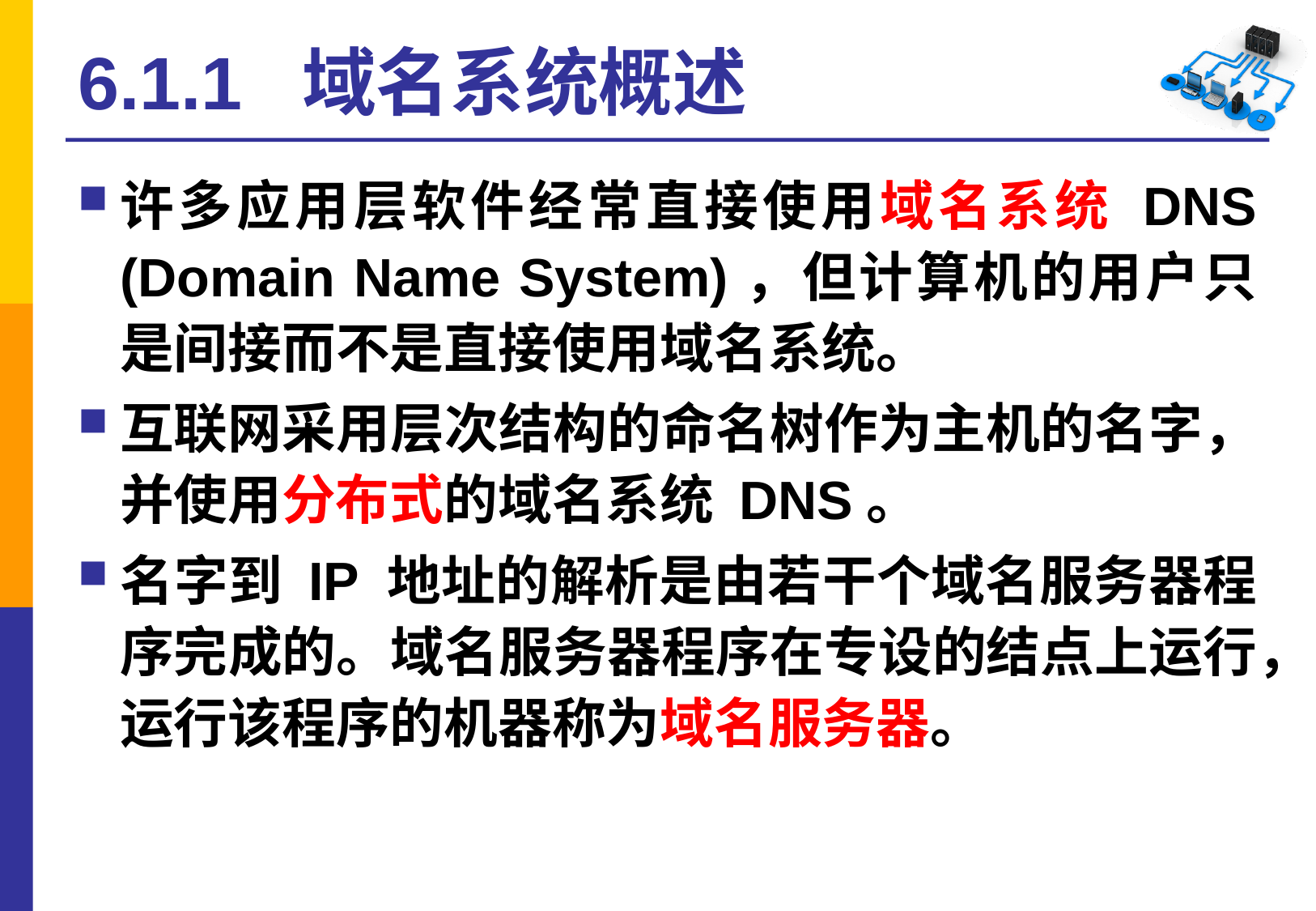

# 6.1.1  域名系统概述
许多应用层软件经常直接使用域名系统 DNS (Domain Name System)，但计算机的用户只是间接而不是直接使用域名系统。
互联网采用层次结构的命名树作为主机的名字，并使用分布式的域名系统 DNS。
名字到 IP 地址的解析是由若干个域名服务器程序完成的。域名服务器程序在专设的结点上运行，运行该程序的机器称为域名服务器。